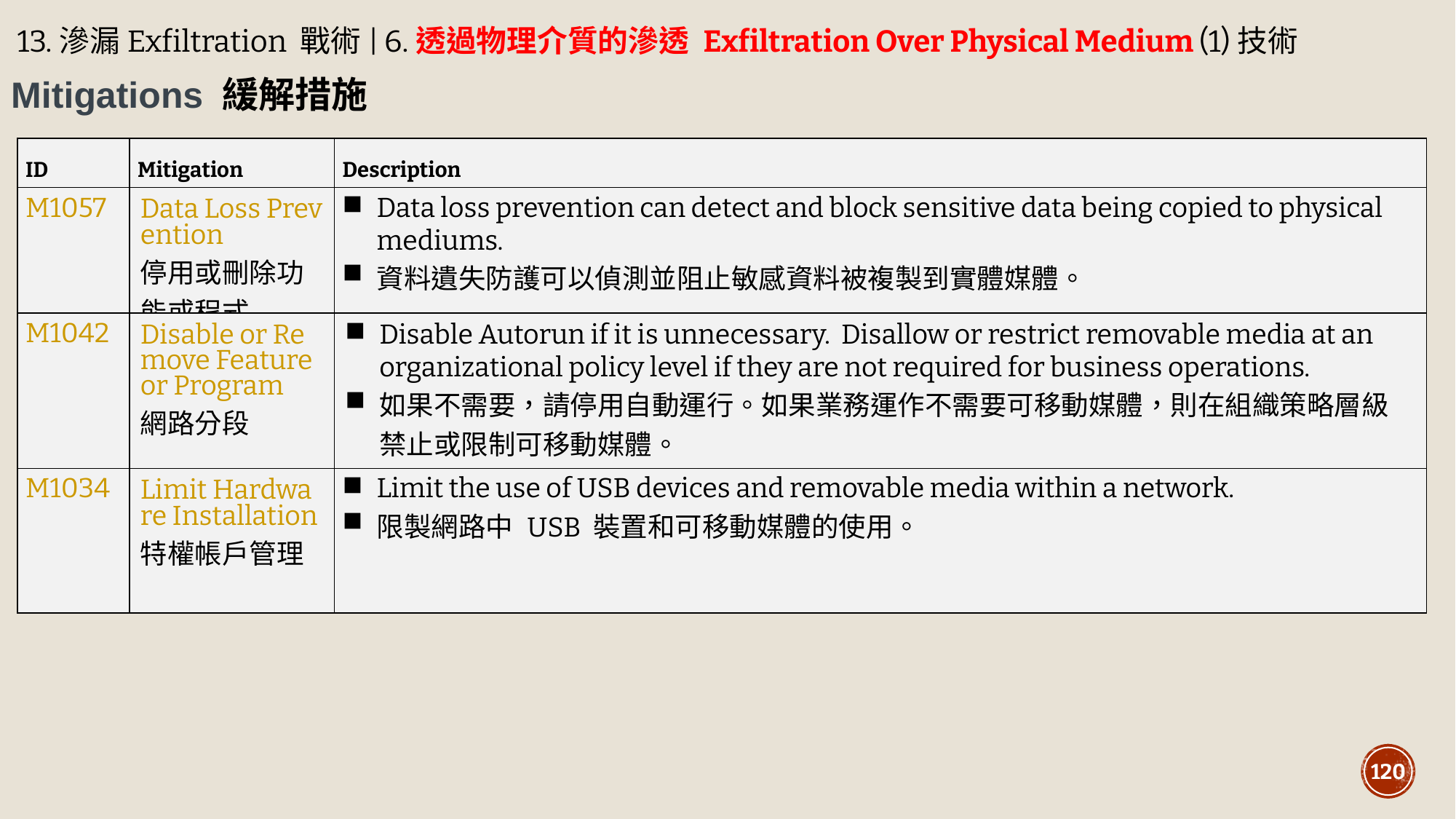

13.滲漏Exfiltration 戰術| 6.透過物理介質的滲透 Exfiltration Over Physical Medium (1)技術
Mitigations 緩解措施
| ID | Mitigation | Description |
| --- | --- | --- |
| M1057 | Data Loss Prevention 停用或刪除功能或程式 | Data loss prevention can detect and block sensitive data being copied to physical mediums. 資料遺失防護可以偵測並阻止敏感資料被複製到實體媒體。 |
| M1042 | Disable or Remove Feature or Program 網路分段 | Disable Autorun if it is unnecessary.  Disallow or restrict removable media at an organizational policy level if they are not required for business operations. 如果不需要，請停用自動運行。如果業務運作不需要可移動媒體，則在組織策略層級禁止或限制可移動媒體。 |
| M1034 | Limit Hardware Installation 特權帳戶管理 | Limit the use of USB devices and removable media within a network. 限製網路中 USB 裝置和可移動媒體的使用。 |
120